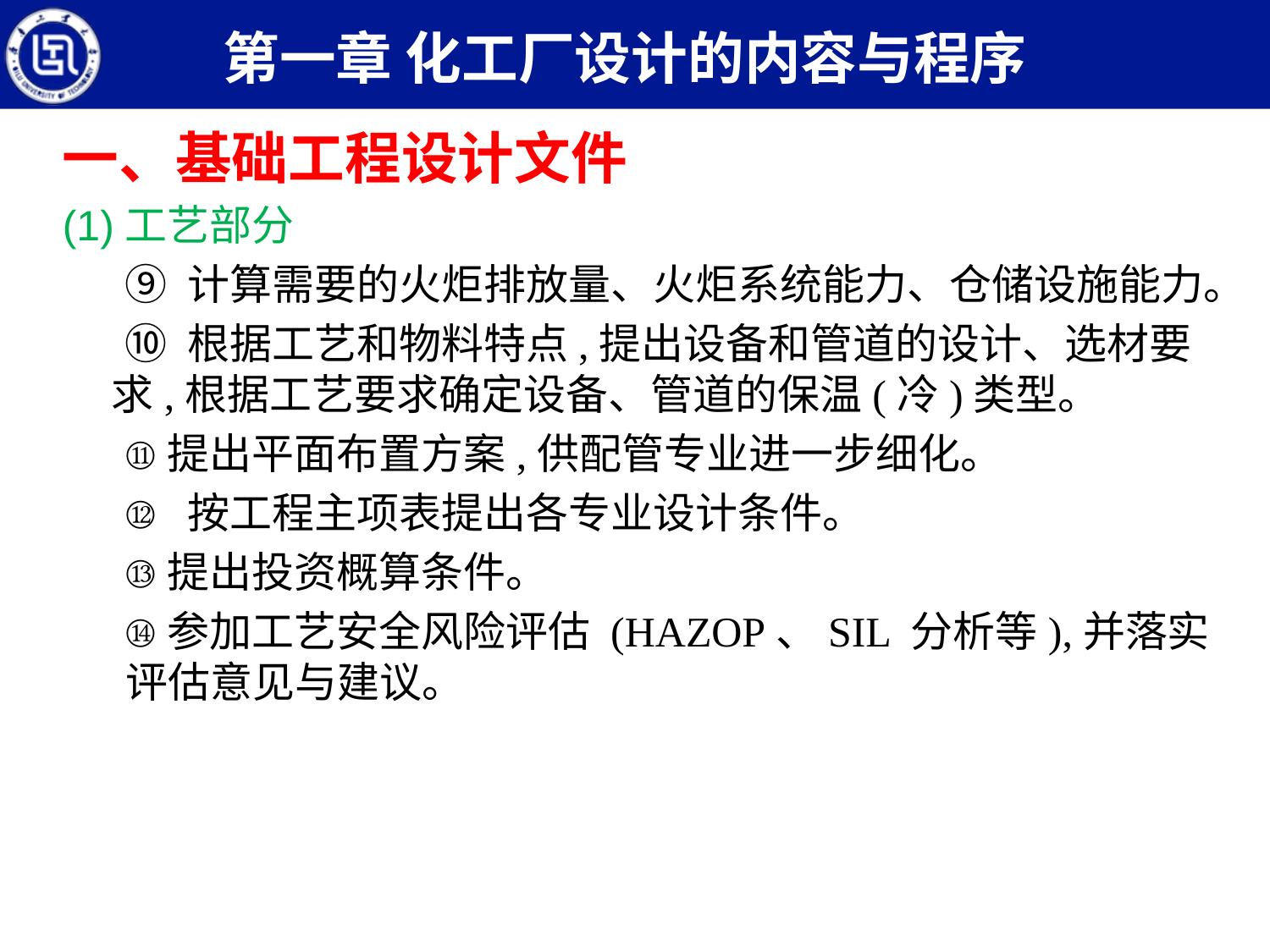

第一章 化工厂设计的内容与程序
一、基础工程设计文件
(1)工艺部分
⑨ 计算需要的火炬排放量、火炬系统能力、仓储设施能力。
⑩ 根据工艺和物料特点,提出设备和管道的设计、选材要求,根据工艺要求确定设备、管道的保温(冷)类型。
提出平面布置方案,供配管专业进一步细化。
 按工程主项表提出各专业设计条件。
提出投资概算条件。
参加工艺安全风险评估 (HAZOP、SIL 分析等),并落实评估意见与建议。